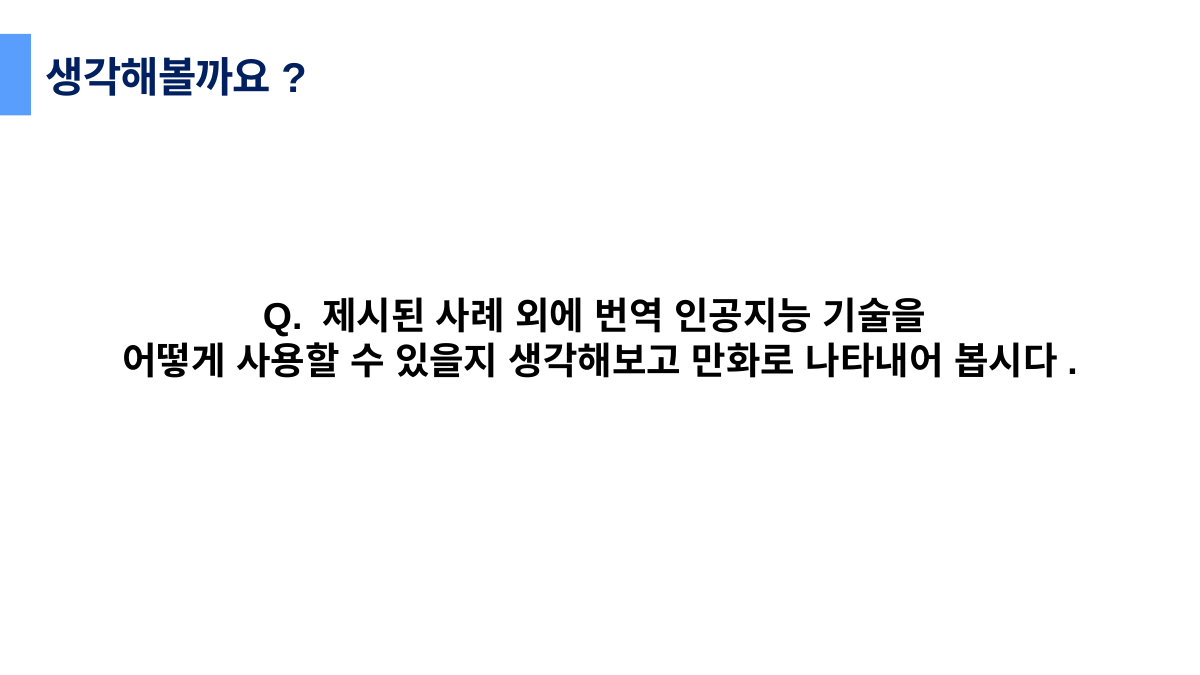

생각해볼까요?
Q. 제시된 사례 외에 번역 인공지능 기술을
어떻게 사용할 수 있을지 생각해보고 만화로 나타내어 봅시다.